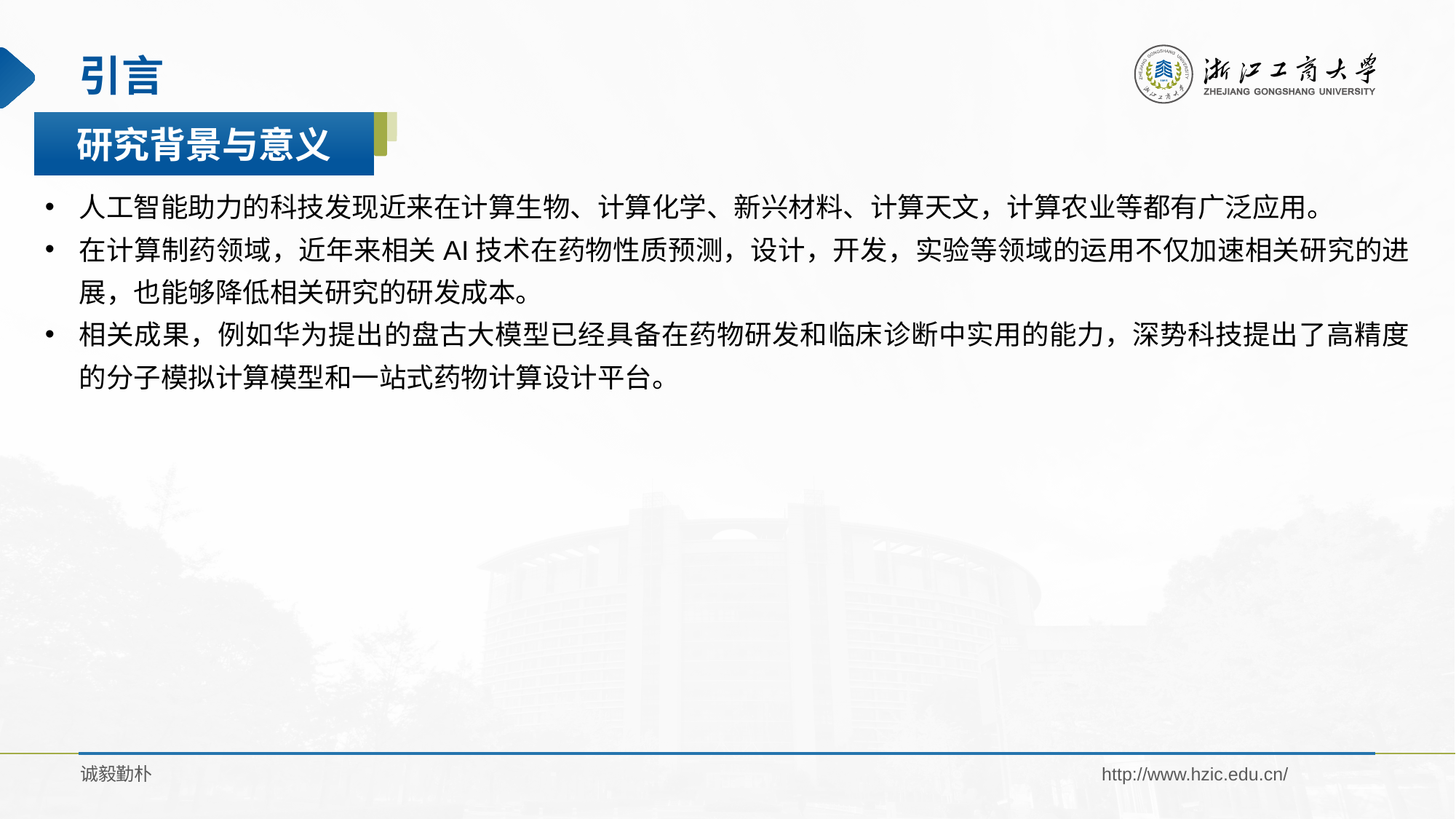

# 引言
研究背景与意义

人工智能助力的科技发现近来在计算生物、计算化学、新兴材料、计算天文，计算农业等都有广泛应用。
在计算制药领域，近年来相关AI技术在药物性质预测，设计，开发，实验等领域的运用不仅加速相关研究的进展，也能够降低相关研究的研发成本。
相关成果，例如华为提出的盘古大模型已经具备在药物研发和临床诊断中实用的能力，深势科技提出了高精度的分子模拟计算模型和一站式药物计算设计平台。